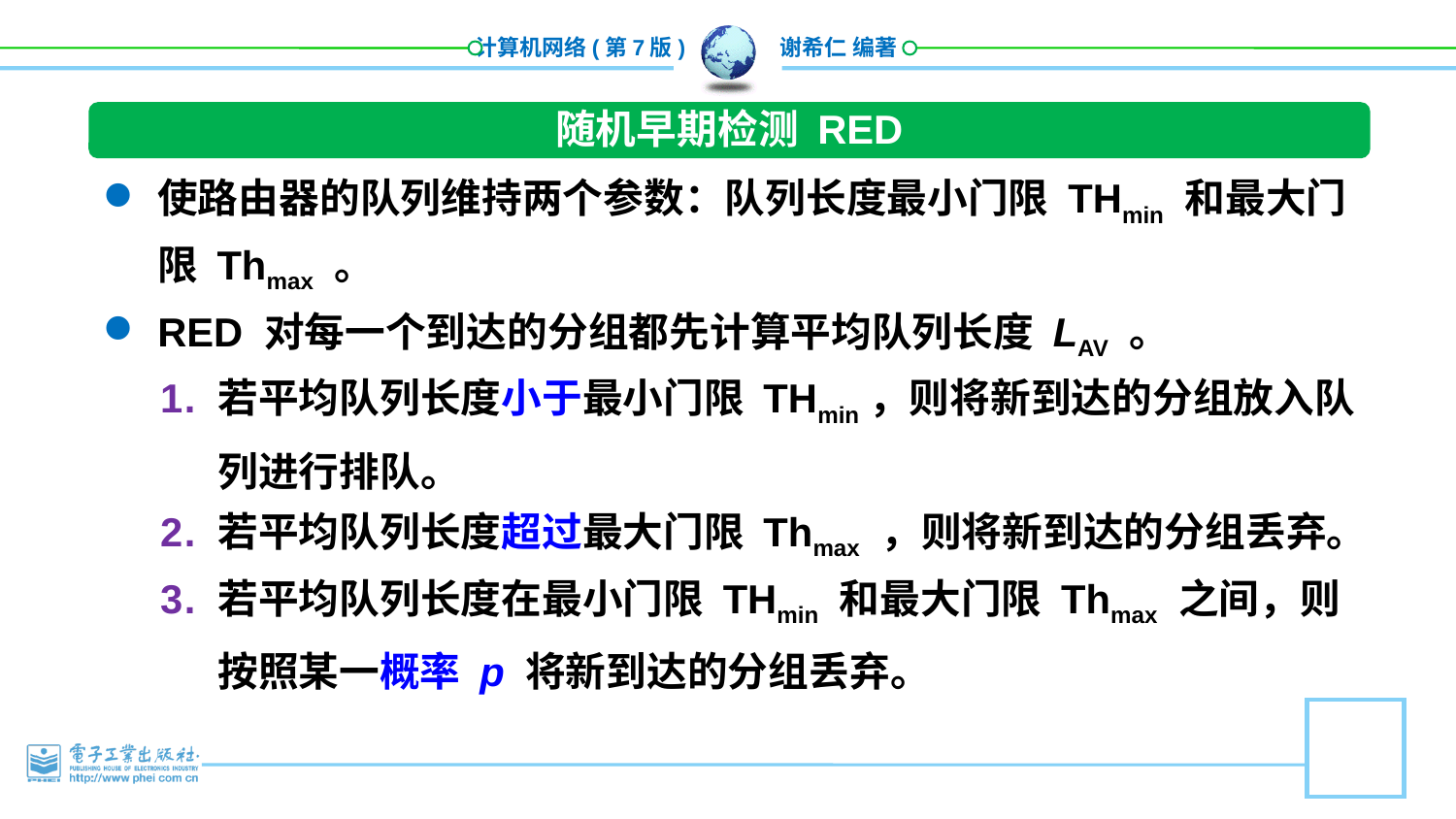

随机早期检测 RED

使路由器的队列维持两个参数：队列长度最小门限 THmin 和最大门限 Thmax 。
RED 对每一个到达的分组都先计算平均队列长度 LAV 。
若平均队列长度小于最小门限 THmin，则将新到达的分组放入队列进行排队。
若平均队列长度超过最大门限 Thmax ，则将新到达的分组丢弃。
若平均队列长度在最小门限 THmin 和最大门限 Thmax 之间，则按照某一概率 p 将新到达的分组丢弃。